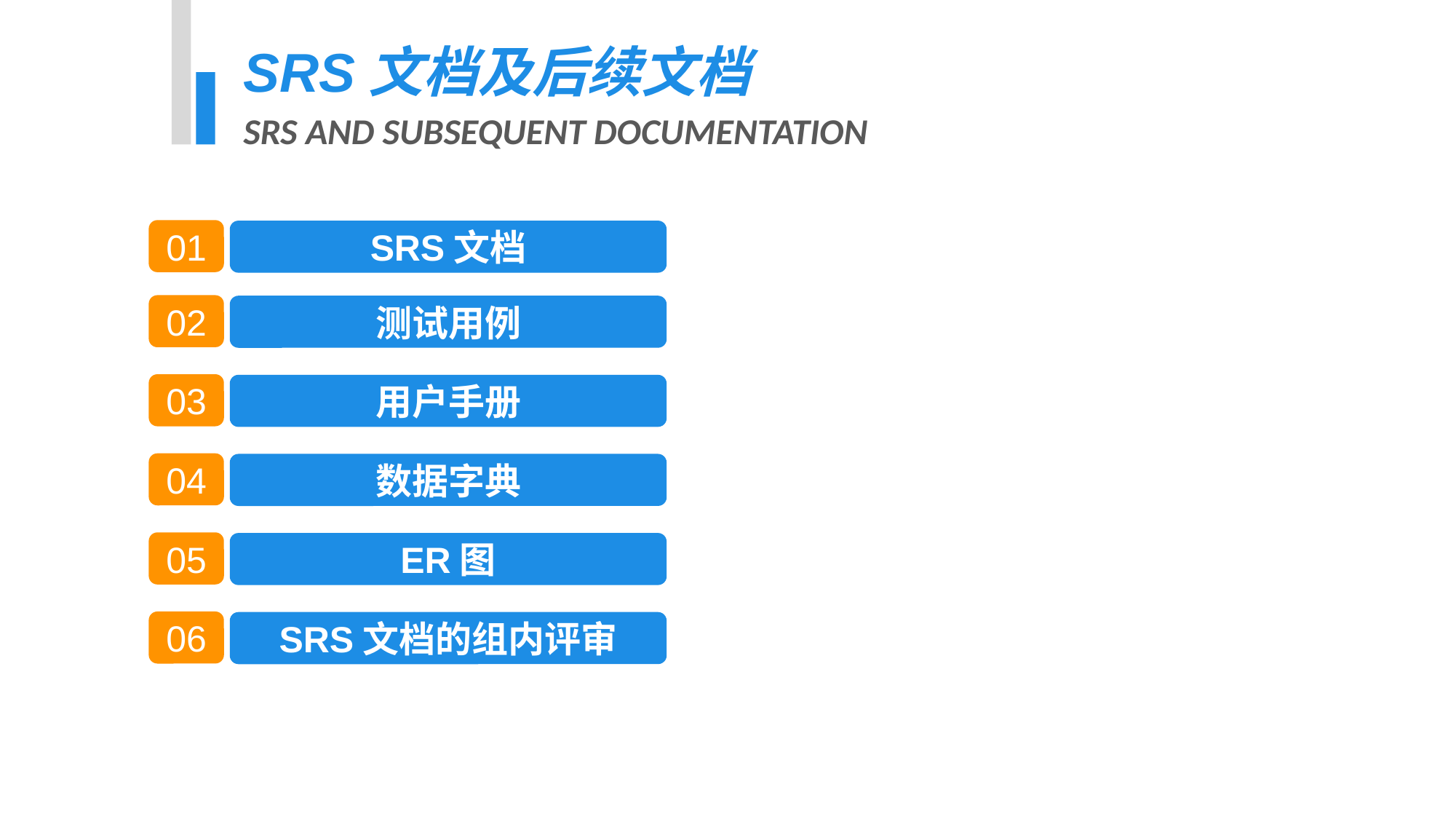

SRS文档及后续文档
SRS AND SUBSEQUENT DOCUMENTATION

01
SRS文档

02
测试用例

03
用户手册

04
数据字典

05
ER图

06
SRS文档的组内评审